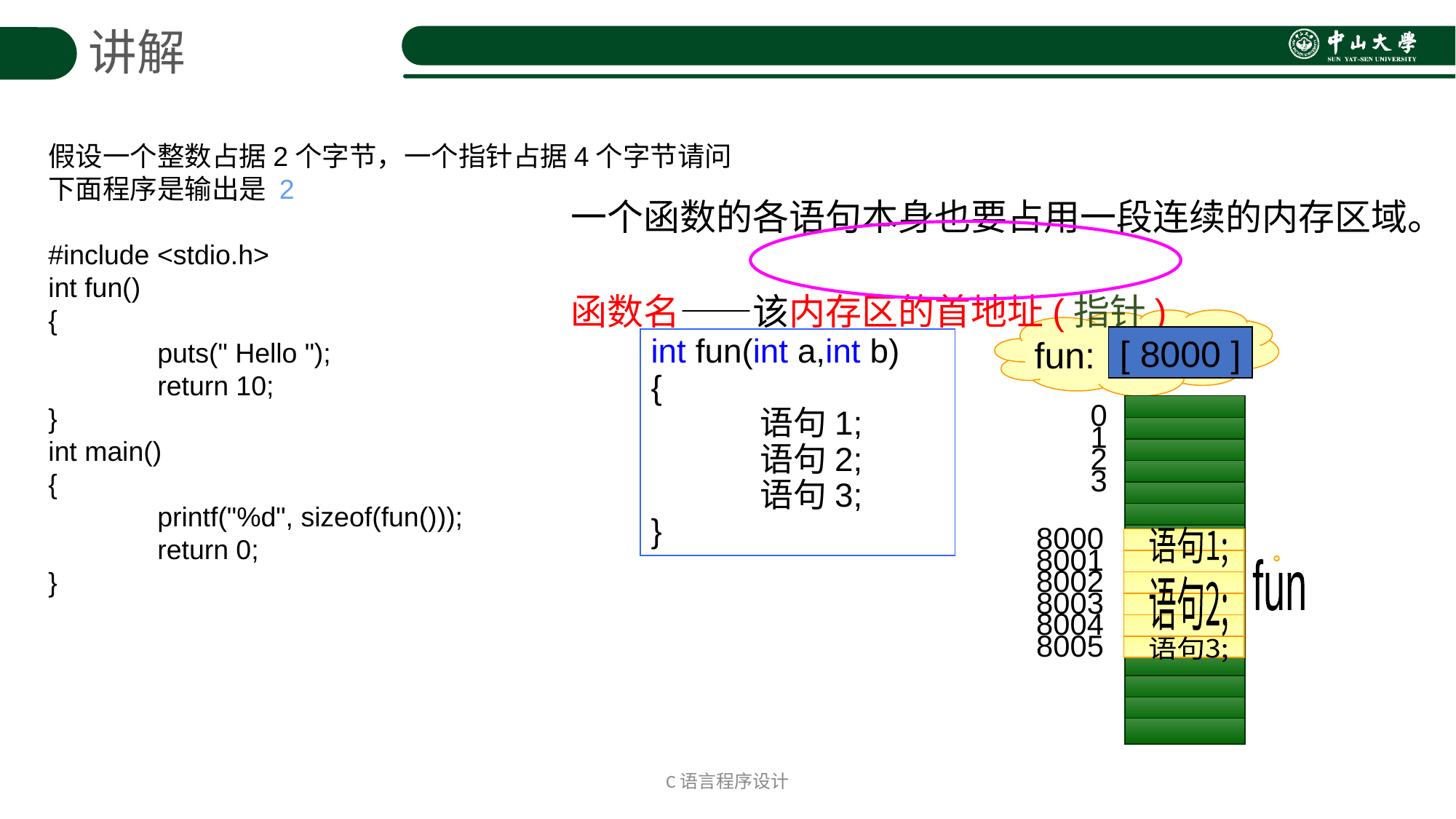

讲解
假设一个整数占据2个字节，一个指针占据4个字节请问下面程序是输出是 2

#include <stdio.h>
int fun()
{
  	puts(" Hello ");
    	return 10;
}
int main()
{
  	printf("%d", sizeof(fun()));
   	return 0;
}
一个函数的各语句本身也要占用一段连续的内存区域。
函数名——该内存区的首地址(指针)

fun:
  [ 8000 ]
int fun(int a,int b)
{
	语句1;
	语句2;
	语句3;
}
0

1

2

3

8000

8001

8002

8003

8004

8005

语句1;

fun

语句2;

语句3;

C语言程序设计
37